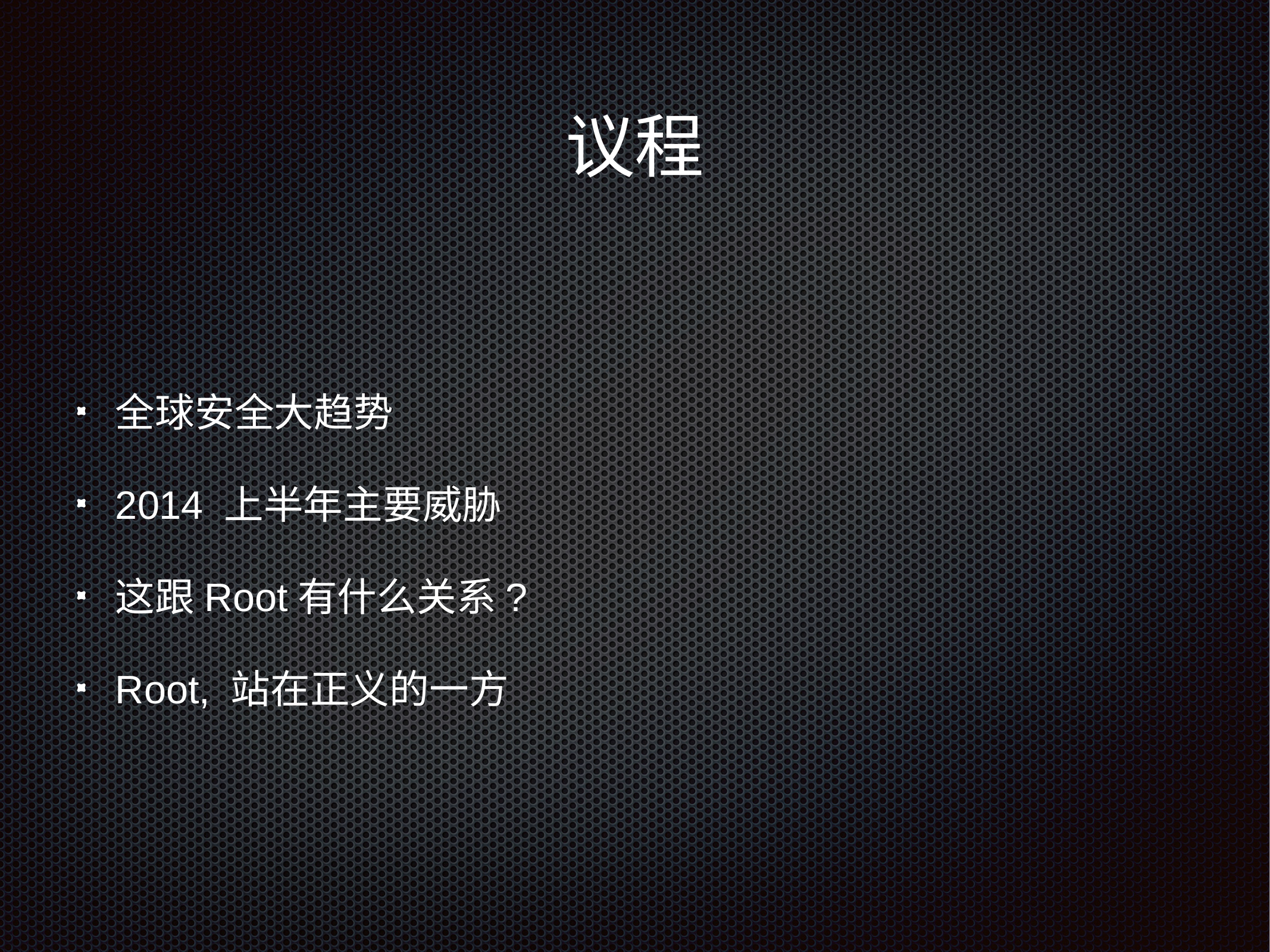

# 议程
全球安全大趋势
2014 上半年主要威胁
这跟Root有什么关系?
Root, 站在正义的一方